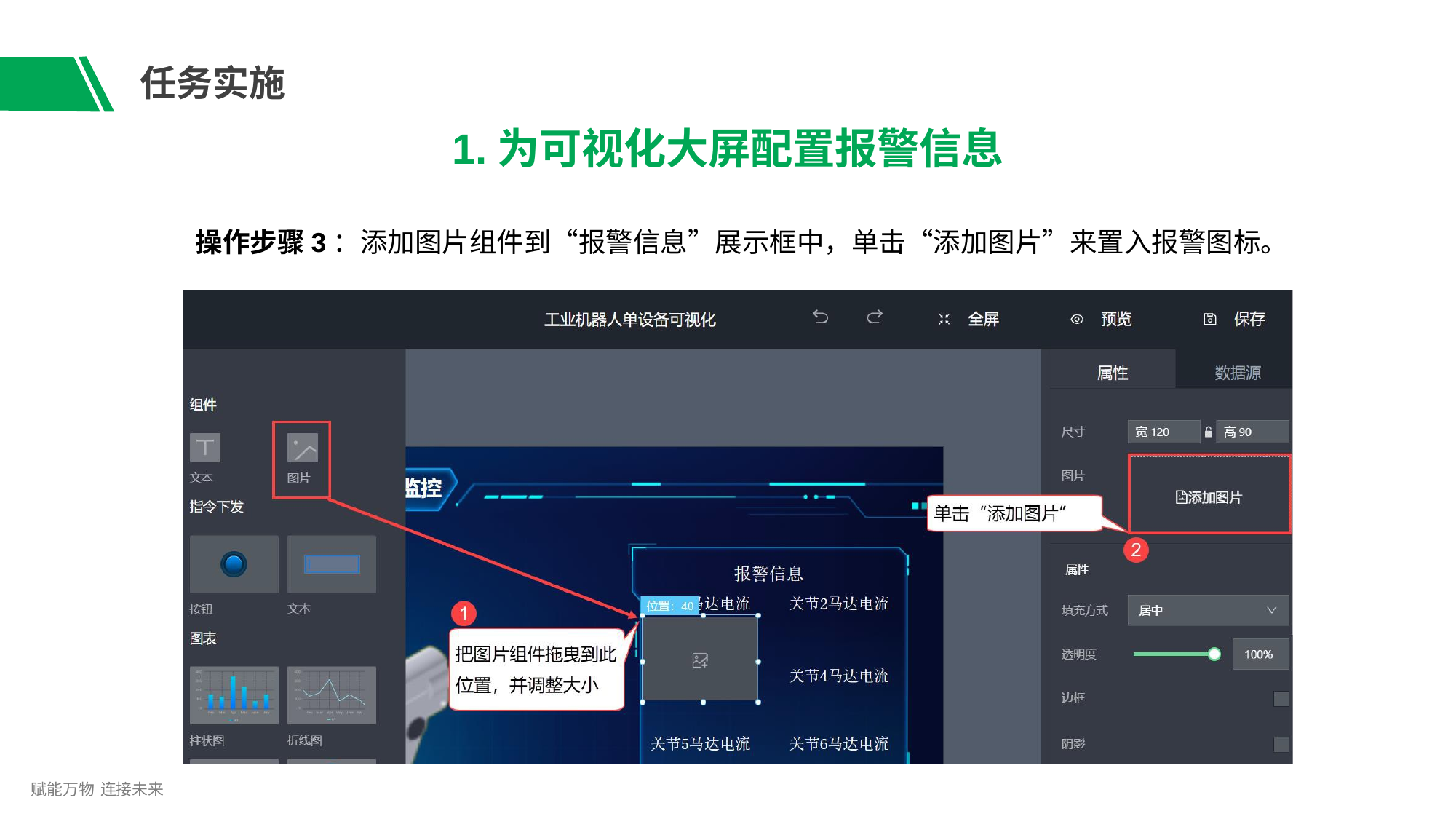

# 任务实施
1.为可视化大屏配置报警信息

操作步骤3：添加图片组件到“报警信息”展示框中，单击“添加图片”来置入报警图标。

赋能万物 连接未来